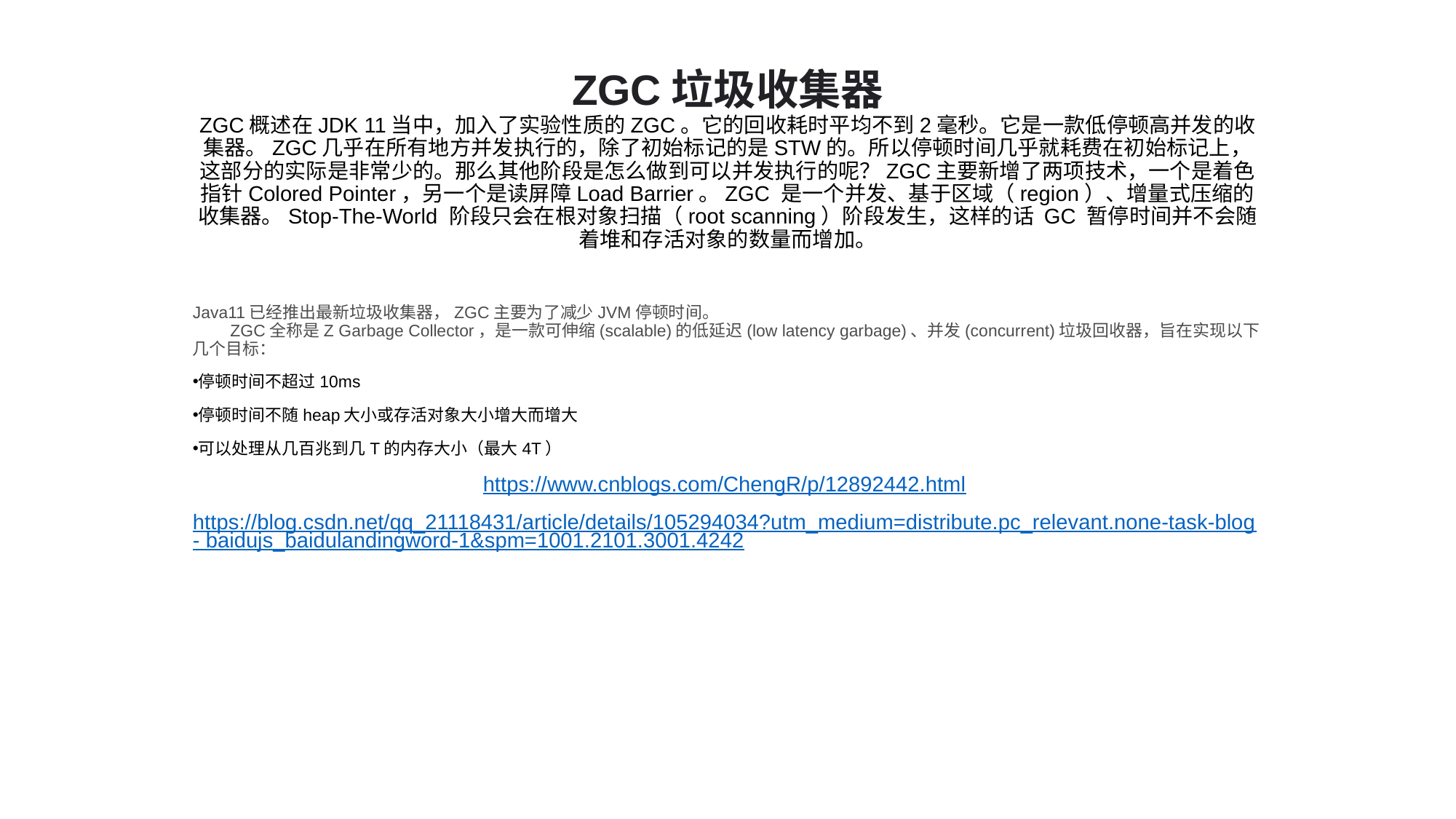

# ZGC垃圾收集器 ZGC概述在JDK 11当中，加入了实验性质的ZGC。它的回收耗时平均不到2毫秒。它是一款低停顿高并发的收集器。ZGC几乎在所有地方并发执行的，除了初始标记的是STW的。所以停顿时间几乎就耗费在初始标记上，这部分的实际是非常少的。那么其他阶段是怎么做到可以并发执行的呢？ZGC主要新增了两项技术，一个是着色指针Colored Pointer，另一个是读屏障Load Barrier。ZGC 是一个并发、基于区域（region）、增量式压缩的收集器。Stop-The-World 阶段只会在根对象扫描（root scanning）阶段发生，这样的话 GC 暂停时间并不会随着堆和存活对象的数量而增加。
Java11已经推出最新垃圾收集器，ZGC主要为了减少JVM停顿时间。
  ZGC全称是Z Garbage Collector，是一款可伸缩(scalable)的低延迟(low latency garbage)、并发(concurrent)垃圾回收器，旨在实现以下几个目标：
停顿时间不超过10ms
停顿时间不随heap大小或存活对象大小增大而增大
可以处理从几百兆到几T的内存大小（最大4T）
https://www.cnblogs.com/ChengR/p/12892442.html
https://blog.csdn.net/qq_21118431/article/details/105294034?utm_medium=distribute.pc_relevant.none-task-blog- baidujs_baidulandingword-1&spm=1001.2101.3001.4242